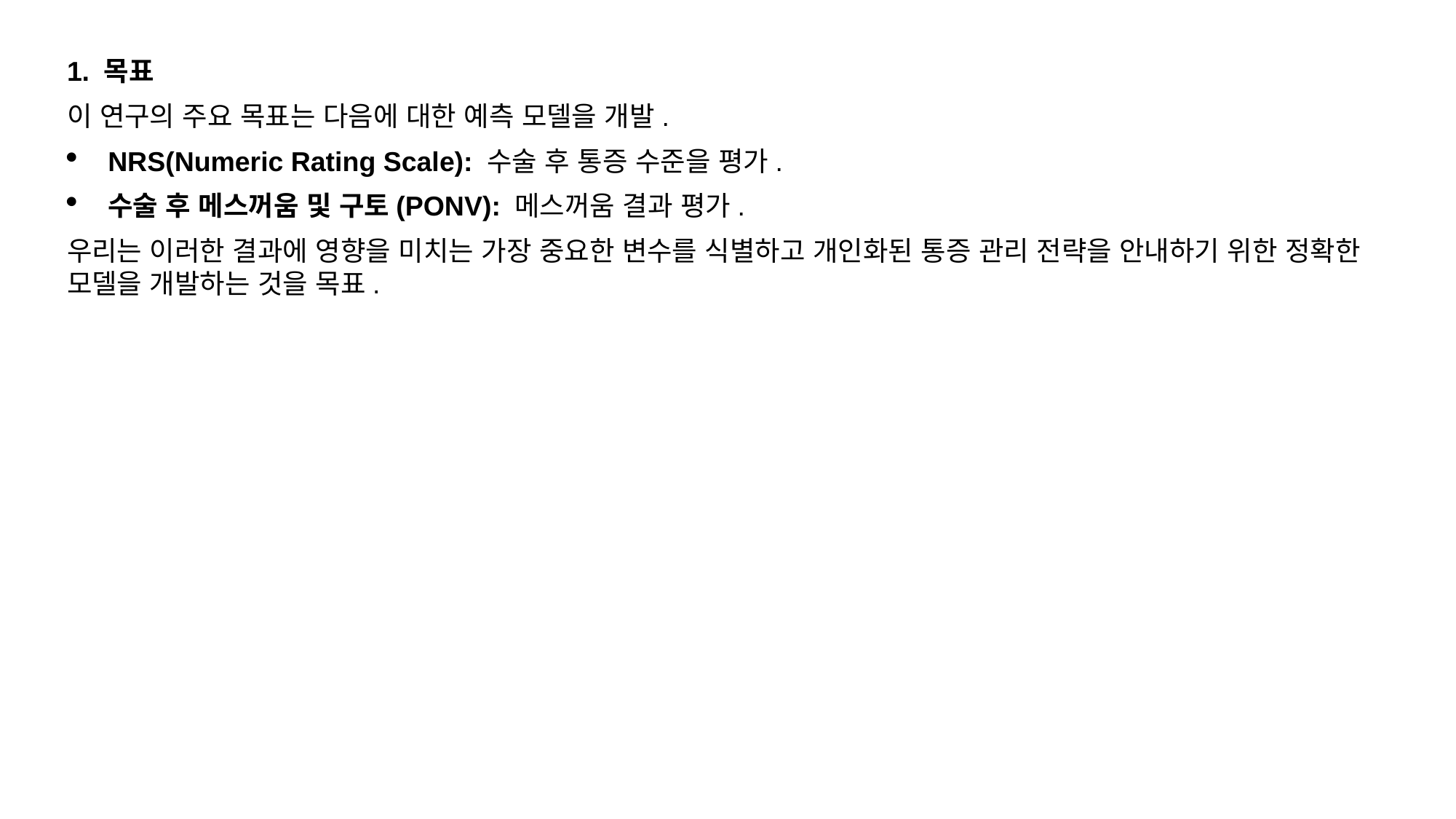

1. 목표
이 연구의 주요 목표는 다음에 대한 예측 모델을 개발.
NRS(Numeric Rating Scale): 수술 후 통증 수준을 평가.
수술 후 메스꺼움 및 구토(PONV): 메스꺼움 결과 평가.
우리는 이러한 결과에 영향을 미치는 가장 중요한 변수를 식별하고 개인화된 통증 관리 전략을 안내하기 위한 정확한 모델을 개발하는 것을 목표.